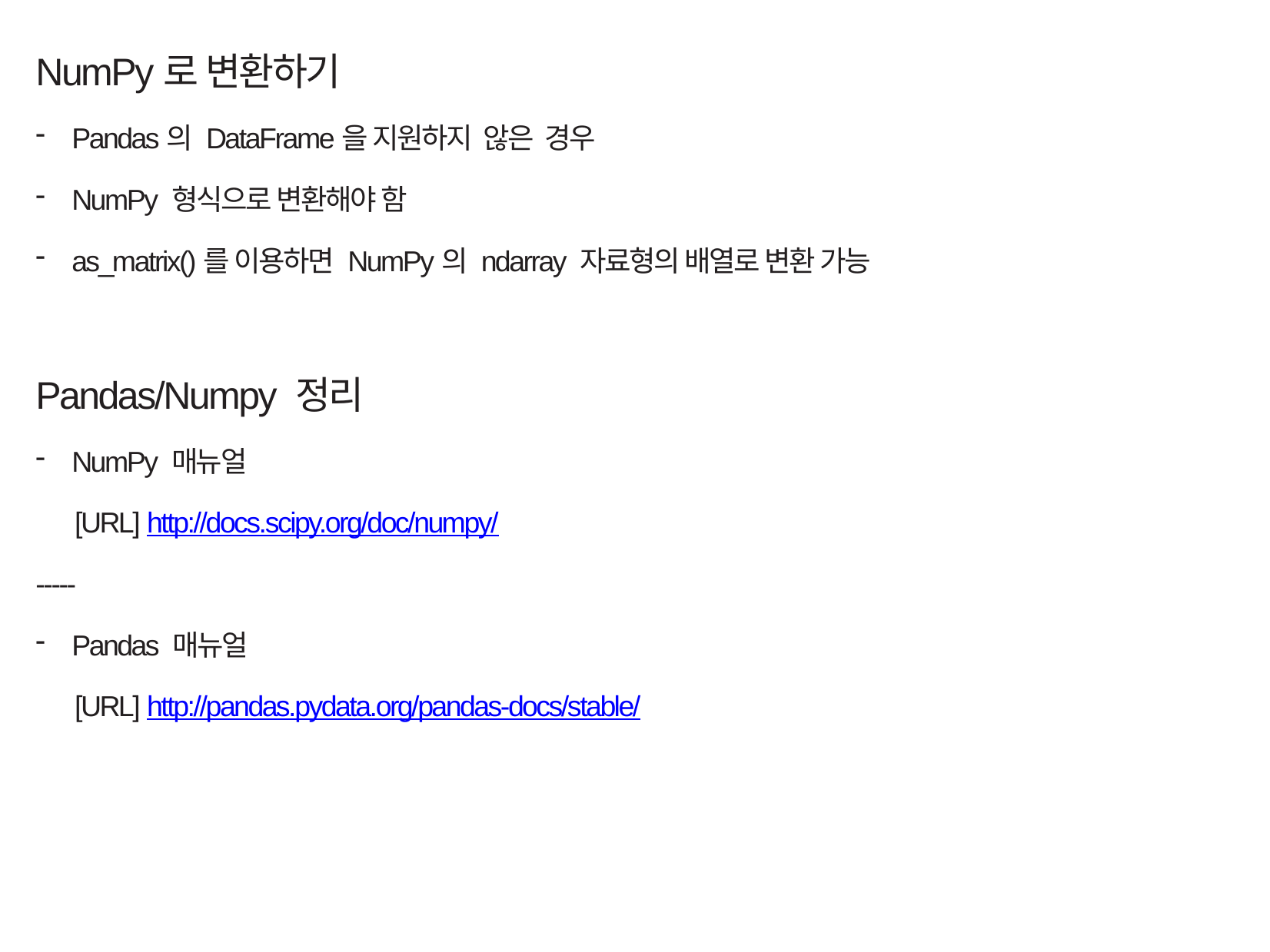

NumPy로 변환하기
Pandas의 DataFrame을 지원하지  않은  경우
NumPy 형식으로 변환해야 함
as_matrix()를 이용하면 NumPy의 ndarray 자료형의 배열로 변환 가능

Pandas/Numpy 정리
NumPy 매뉴얼
      [URL] http://docs.scipy.org/doc/numpy/
-----
Pandas 매뉴얼
      [URL] http://pandas.pydata.org/pandas-docs/stable/